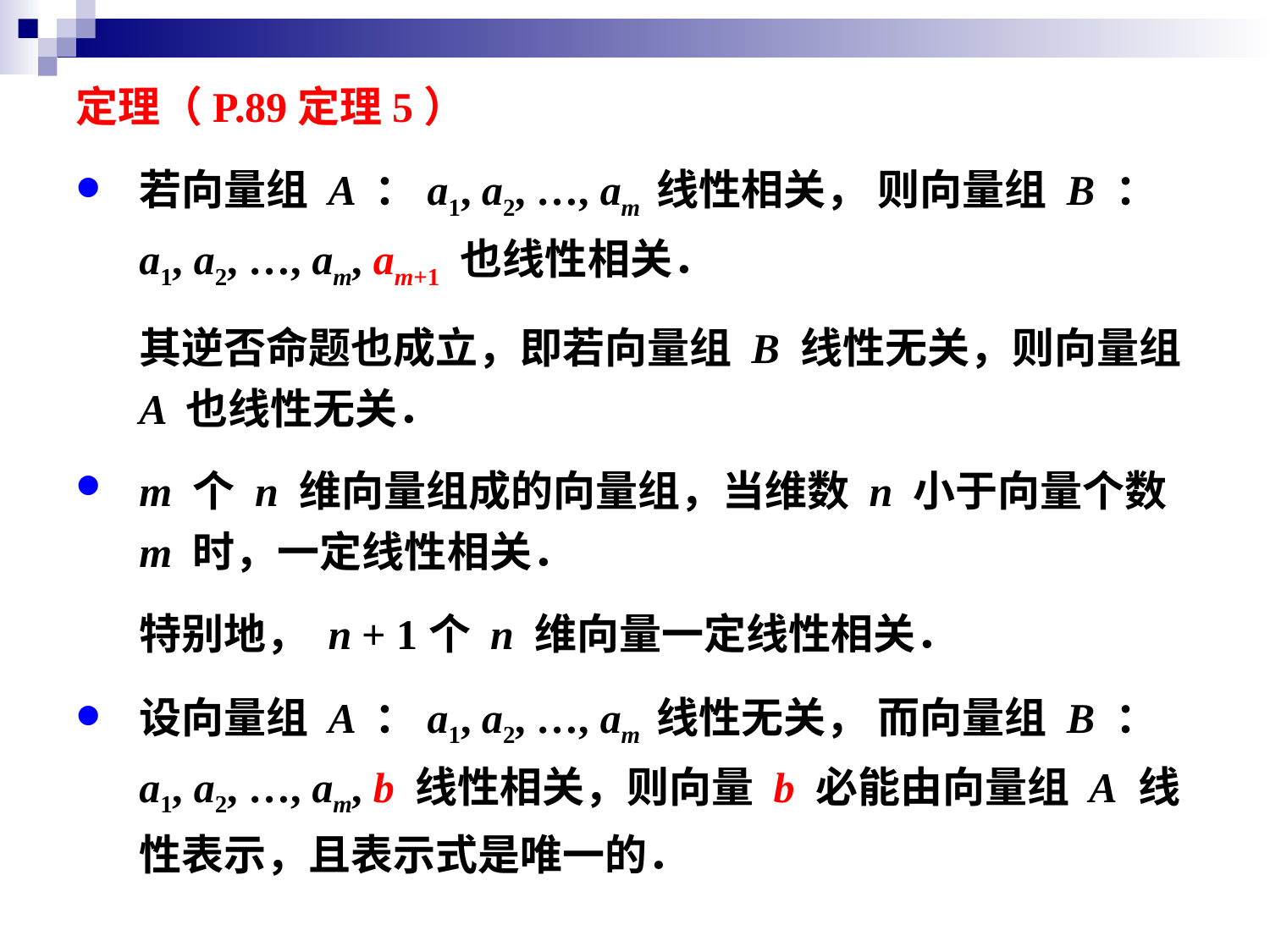

定理（P.89定理5）
若向量组 A ：a1, a2, …, am 线性相关， 则向量组 B ：a1, a2, …, am, am+1 也线性相关．
	其逆否命题也成立，即若向量组 B 线性无关，则向量组 A 也线性无关．
m 个 n 维向量组成的向量组，当维数 n 小于向量个数 m 时，一定线性相关．
	特别地， n + 1个 n 维向量一定线性相关．
设向量组 A ：a1, a2, …, am 线性无关， 而向量组 B ：a1, a2, …, am, b 线性相关，则向量 b 必能由向量组 A 线性表示，且表示式是唯一的．